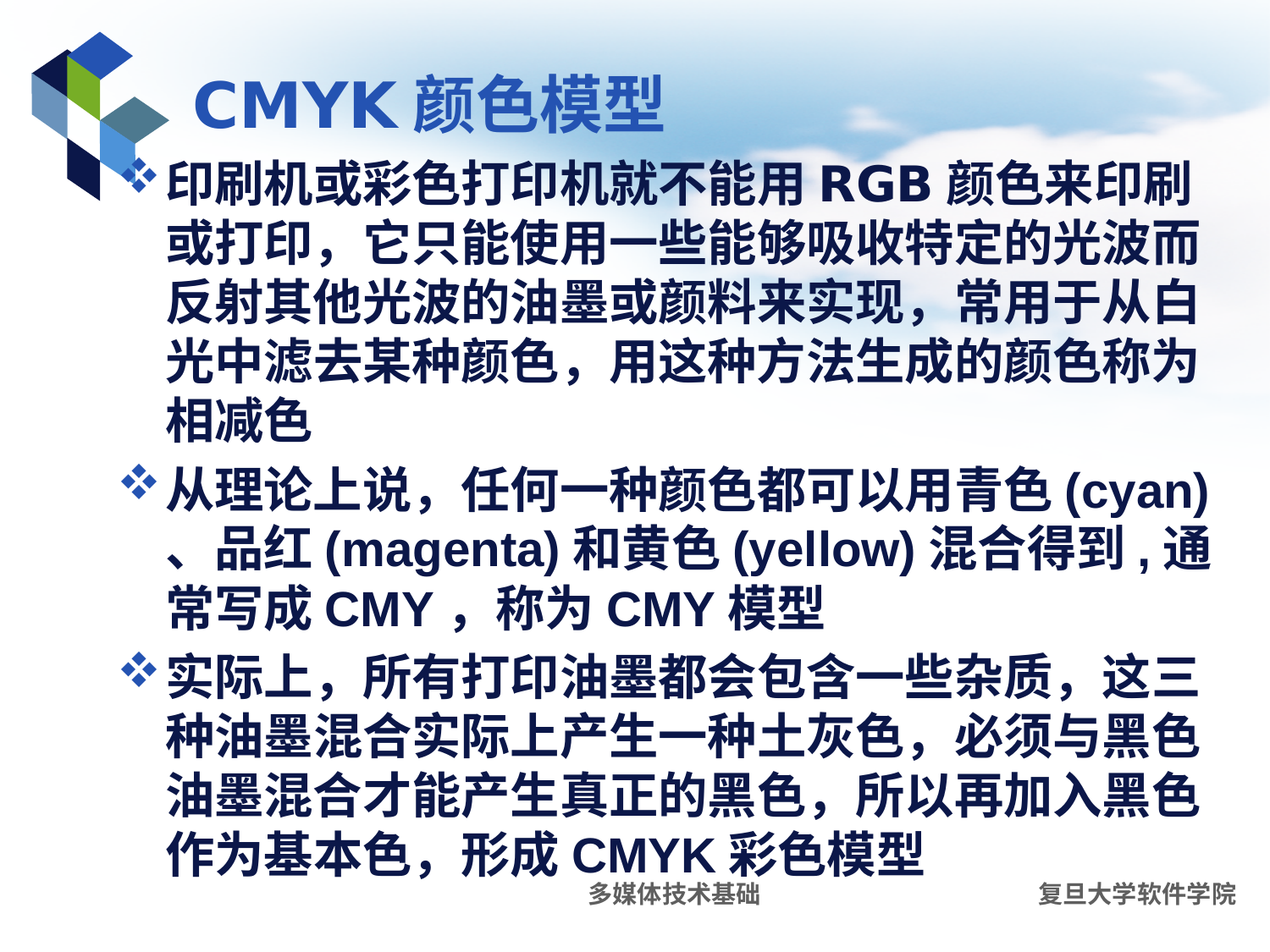

# CMYK颜色模型
印刷机或彩色打印机就不能用RGB颜色来印刷或打印，它只能使用一些能够吸收特定的光波而反射其他光波的油墨或颜料来实现，常用于从白光中滤去某种颜色，用这种方法生成的颜色称为相减色
从理论上说，任何一种颜色都可以用青色(cyan) 、品红(magenta)和黄色(yellow)混合得到,通常写成CMY，称为CMY模型
实际上，所有打印油墨都会包含一些杂质，这三种油墨混合实际上产生一种土灰色，必须与黑色油墨混合才能产生真正的黑色，所以再加入黑色作为基本色，形成CMYK彩色模型
多媒体技术基础